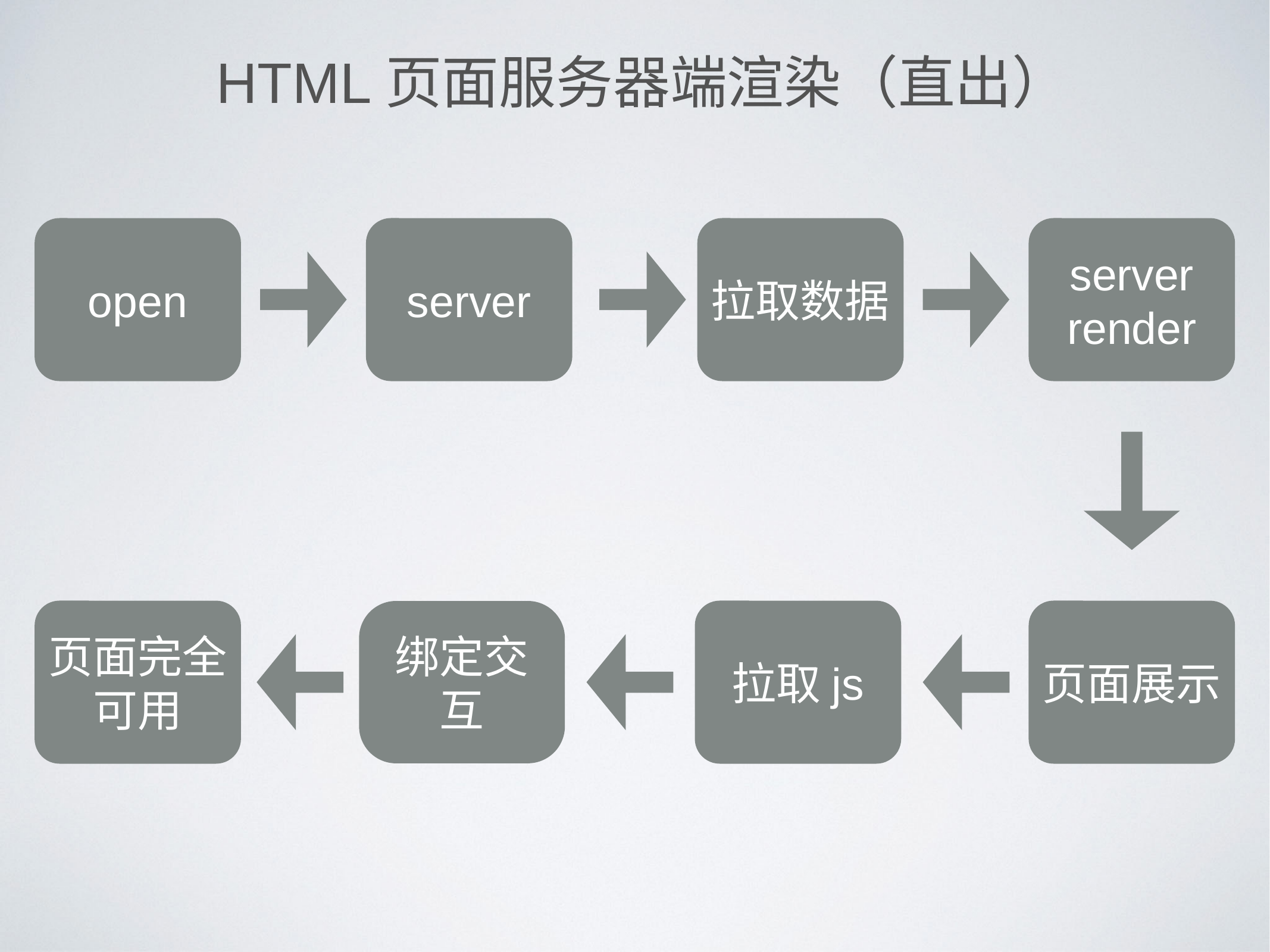

HTML页面服务器端渲染（直出）
open
server
拉取数据
server render

页面完全可用
拉取js
页面展示
绑定交互

8